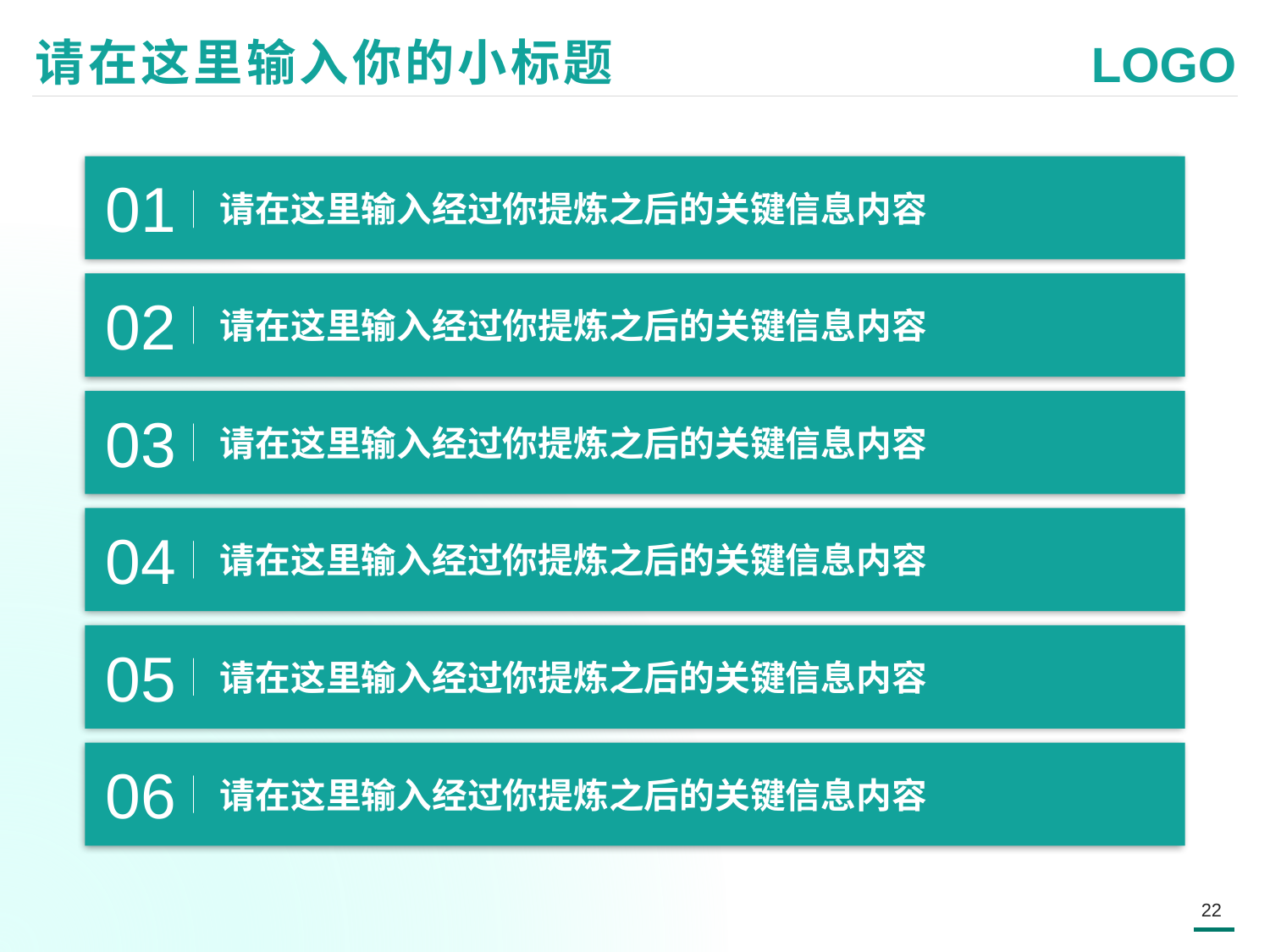

请在这里输入你的小标题
请在这里输入经过你提炼之后的关键信息内容
01
请在这里输入经过你提炼之后的关键信息内容
02
请在这里输入经过你提炼之后的关键信息内容
03
请在这里输入经过你提炼之后的关键信息内容
04
请在这里输入经过你提炼之后的关键信息内容
05
请在这里输入经过你提炼之后的关键信息内容
06